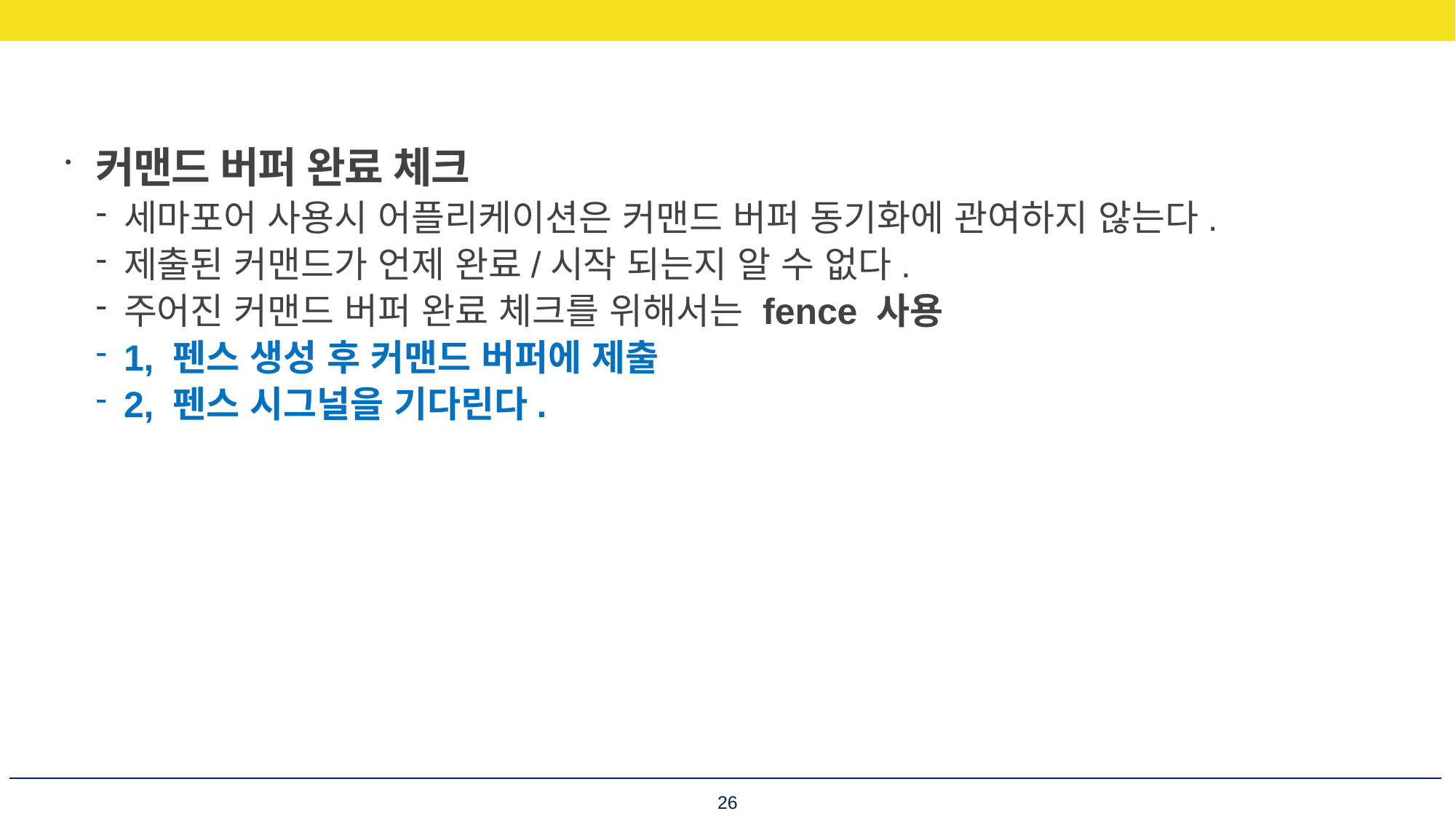

커맨드 버퍼 완료 체크
세마포어 사용시 어플리케이션은 커맨드 버퍼 동기화에 관여하지 않는다.
제출된 커맨드가 언제 완료/시작 되는지 알 수 없다.
주어진 커맨드 버퍼 완료 체크를 위해서는 fence 사용
1, 펜스 생성 후 커맨드 버퍼에 제출
2, 펜스 시그널을 기다린다.
26